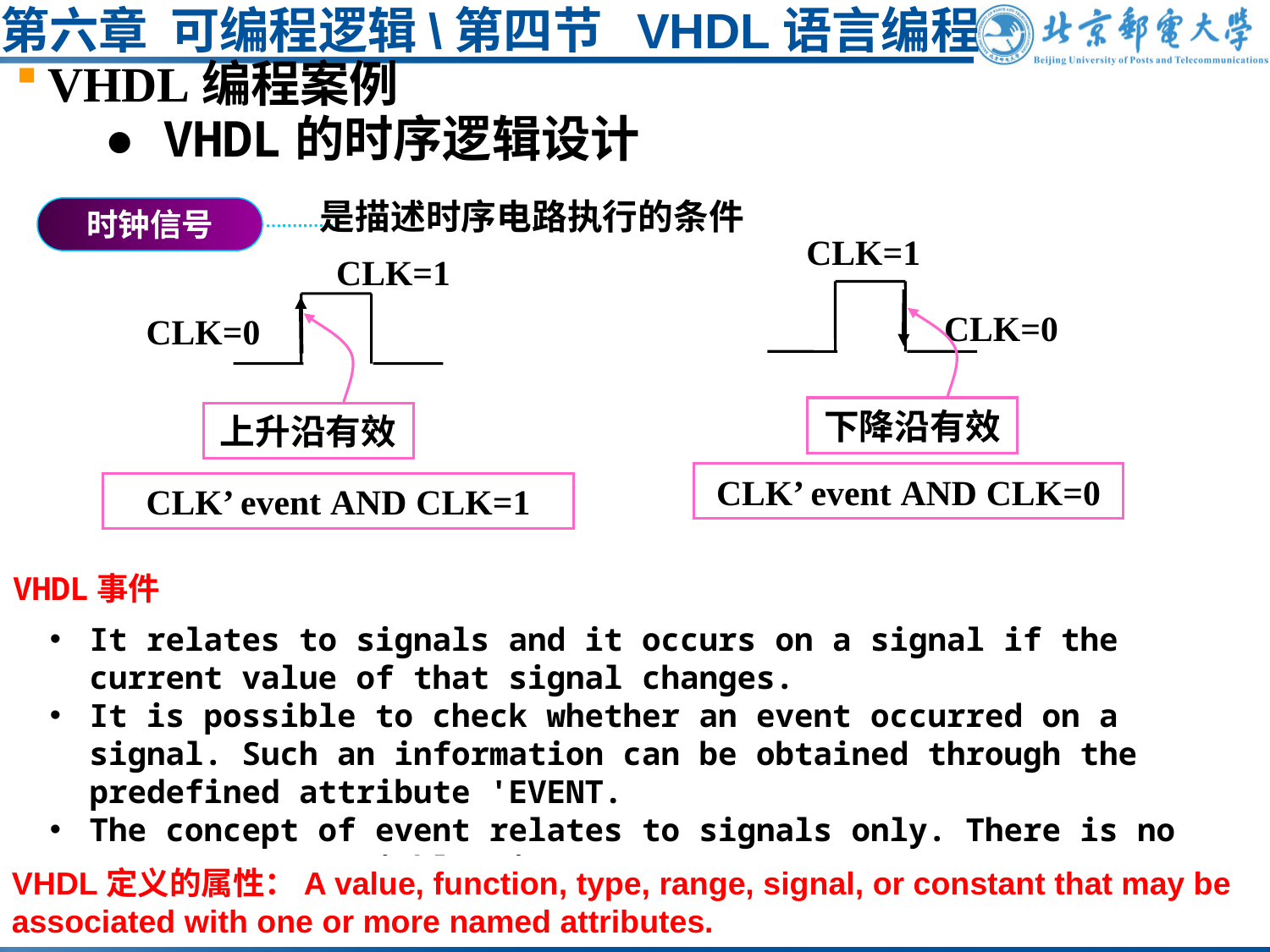

# 第六章  可编程逻辑\第四节  VHDL语言编程
VHDL编程案例

● VHDL的时序逻辑设计
是描述时序电路执行的条件
时钟信号

CLK=1
CLK=1

CLK=0
CLK=0

下降沿有效

上升沿有效
CLK’ event AND CLK=0
CLK’ event AND CLK=1
VHDL事件
It relates to signals and it occurs on a signal if the current value of that signal changes.
It is possible to check whether an event occurred on a signal. Such an information can be obtained through the predefined attribute 'EVENT.
The concept of event relates to signals only. There is no "event on a variable" in VHDL.
VHDL定义的属性：A value, function, type, range, signal, or constant that may be associated with one or more named attributes.